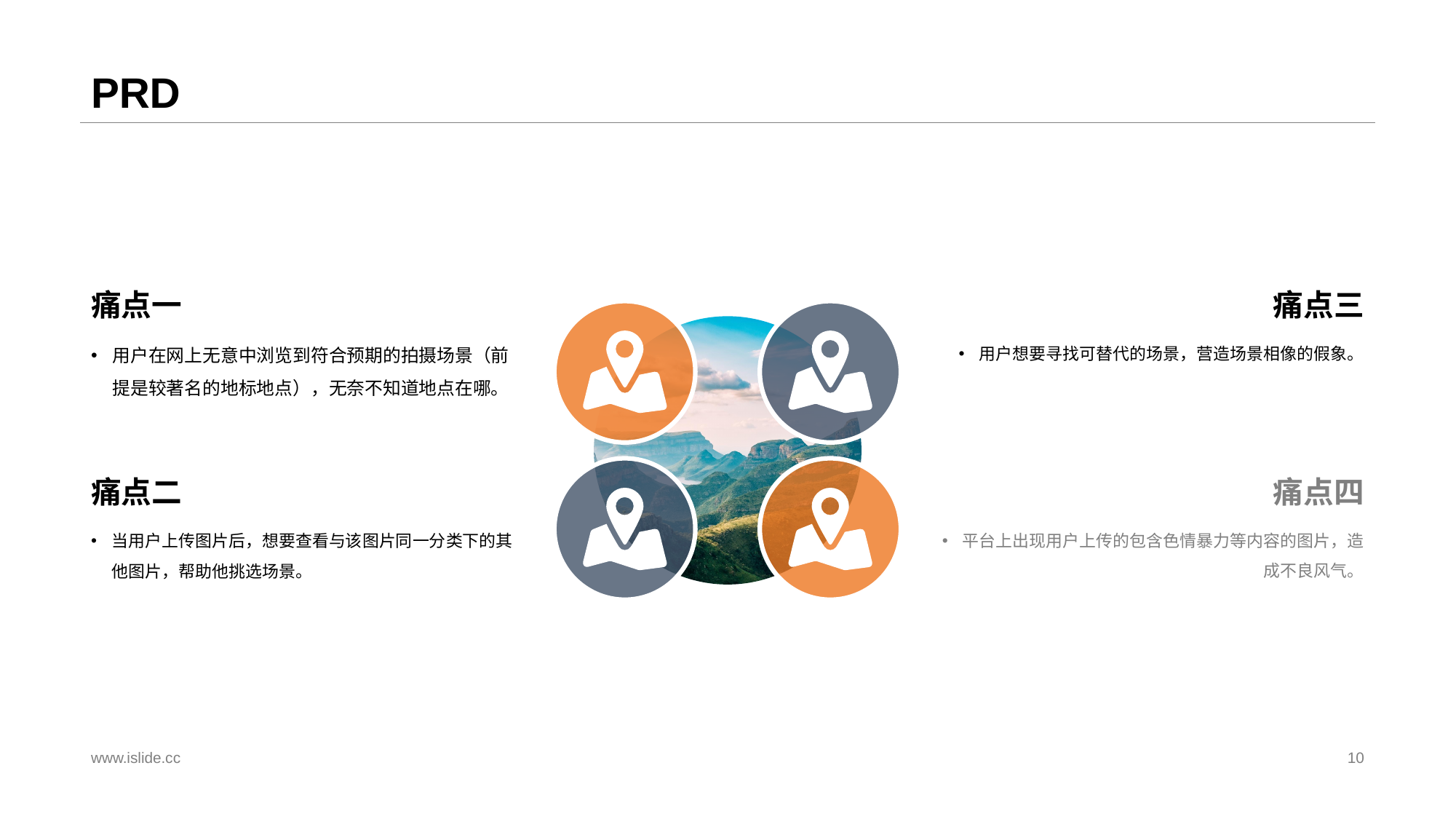

# PRD
痛点一
痛点三

用户在网上无意中浏览到符合预期的拍摄场景（前提是较著名的地标地点），无奈不知道地点在哪。
用户想要寻找可替代的场景，营造场景相像的假象。
痛点二
痛点四

当用户上传图片后，想要查看与该图片同一分类下的其他图片，帮助他挑选场景。
平台上出现用户上传的包含色情暴力等内容的图片，造成不良风气。
www.islide.cc
10